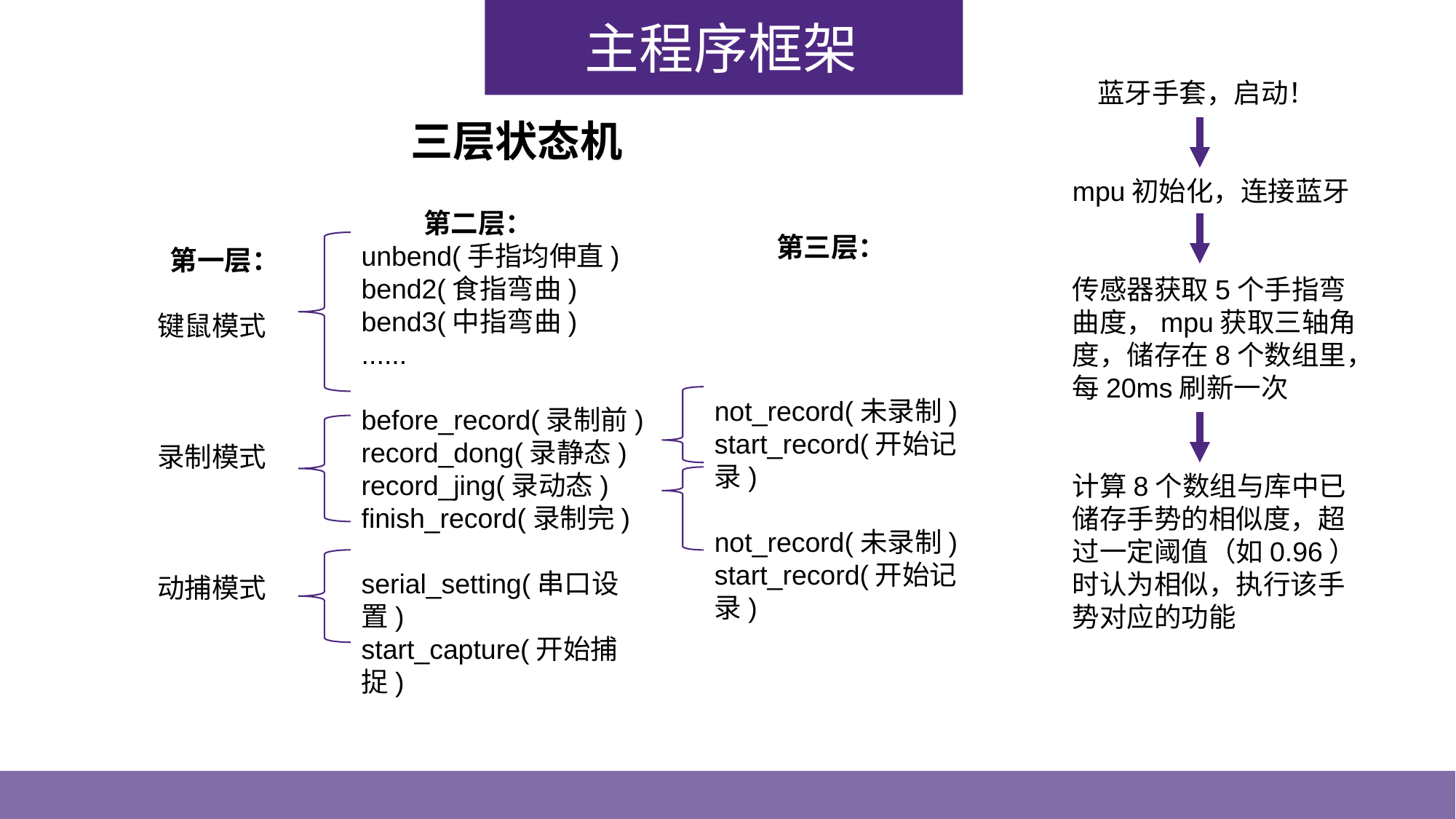

主程序框架

   蓝牙手套，启动！

mpu初始化，连接蓝牙

传感器获取5个手指弯曲度，mpu获取三轴角度，储存在8个数组里，每20ms刷新一次

计算8个数组与库中已储存手势的相似度，超过一定阈值（如0.96）时认为相似，执行该手势对应的功能

   三层状态机

         第二层：
unbend(手指均伸直)
bend2(食指弯曲)
bend3(中指弯曲)
......

before_record(录制前)
record_dong(录静态)
record_jing(录动态)
finish_record(录制完)

serial_setting(串口设置)
start_capture(开始捕捉)

         第三层：

not_record(未录制)
start_record(开始记录)

not_record(未录制)
start_record(开始记录)

 第一层：

键鼠模式

录制模式

动捕模式